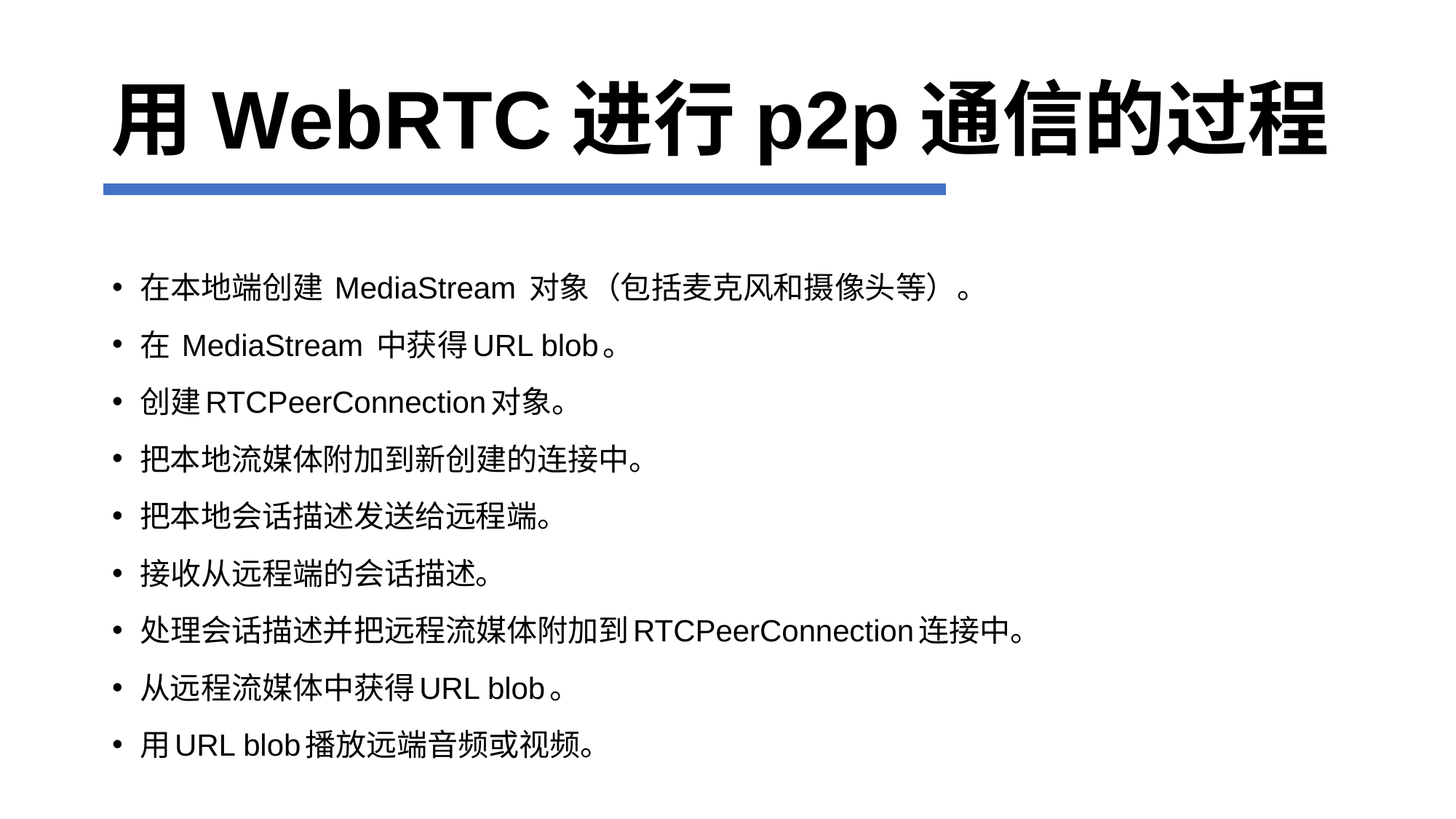

# 用WebRTC进行p2p通信的过程
在本地端创建 MediaStream 对象（包括麦克风和摄像头等）。
在 MediaStream 中获得URL blob。
创建RTCPeerConnection对象。
把本地流媒体附加到新创建的连接中。
把本地会话描述发送给远程端。
接收从远程端的会话描述。
处理会话描述并把远程流媒体附加到RTCPeerConnection连接中。
从远程流媒体中获得URL blob。
用URL blob播放远端音频或视频。